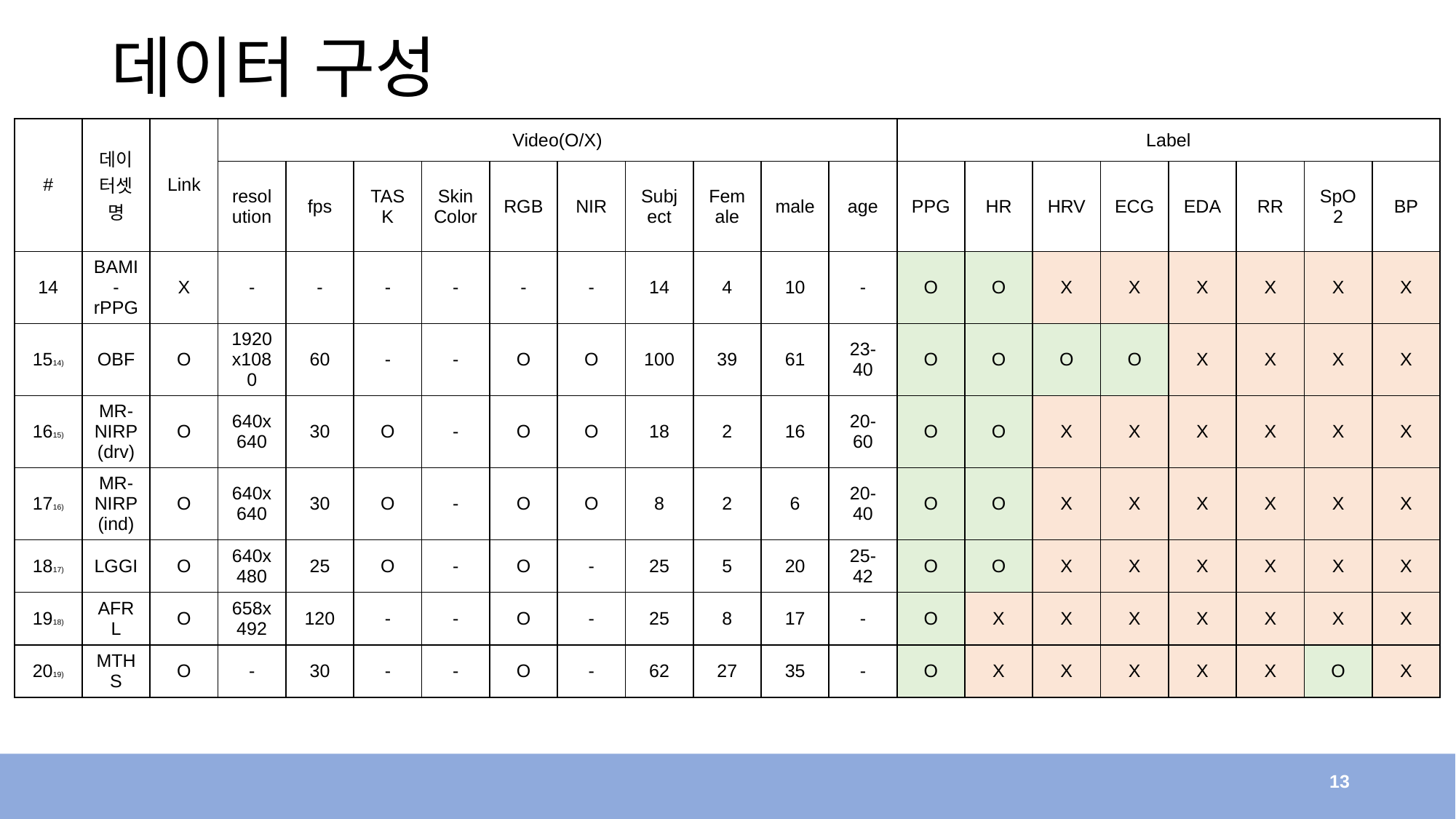

# 데이터 구성
| # | 데이터셋 명 | Link | Video(O/X) |  |  |  |  |  |  |  |  |  | Label |  |  |  |  |  |  |  |
| --- | --- | --- | --- | --- | --- | --- | --- | --- | --- | --- | --- | --- | --- | --- | --- | --- | --- | --- | --- | --- |
|  |  |  | resolution | fps | TASK | Skin Color | RGB | NIR | Subject | Female | male | age | PPG | HR | HRV | ECG | EDA | RR | SpO2 | BP |
| 14 | BAMI-rPPG | X | - | - | - | - | - | - | 14 | 4 | 10 | - | O | O | X | X | X | X | X | X |
| 1514) | OBF | O | 1920x1080 | 60 | - | - | O | O | 100 | 39 | 61 | 23-40 | O | O | O | O | X | X | X | X |
| 1615) | MR-NIRP(drv) | O | 640x640 | 30 | O | - | O | O | 18 | 2 | 16 | 20-60 | O | O | X | X | X | X | X | X |
| 1716) | MR-NIRP(ind) | O | 640x640 | 30 | O | - | O | O | 8 | 2 | 6 | 20-40 | O | O | X | X | X | X | X | X |
| 1817) | LGGI | O | 640x480 | 25 | O | - | O | - | 25 | 5 | 20 | 25-42 | O | O | X | X | X | X | X | X |
| 1918) | AFRL | O | 658x492 | 120 | - | - | O | - | 25 | 8 | 17 | - | O | X | X | X | X | X | X | X |
| 2019) | MTHS | O | - | 30 | - | - | O | - | 62 | 27 | 35 | - | O | X | X | X | X | X | O | X |
13